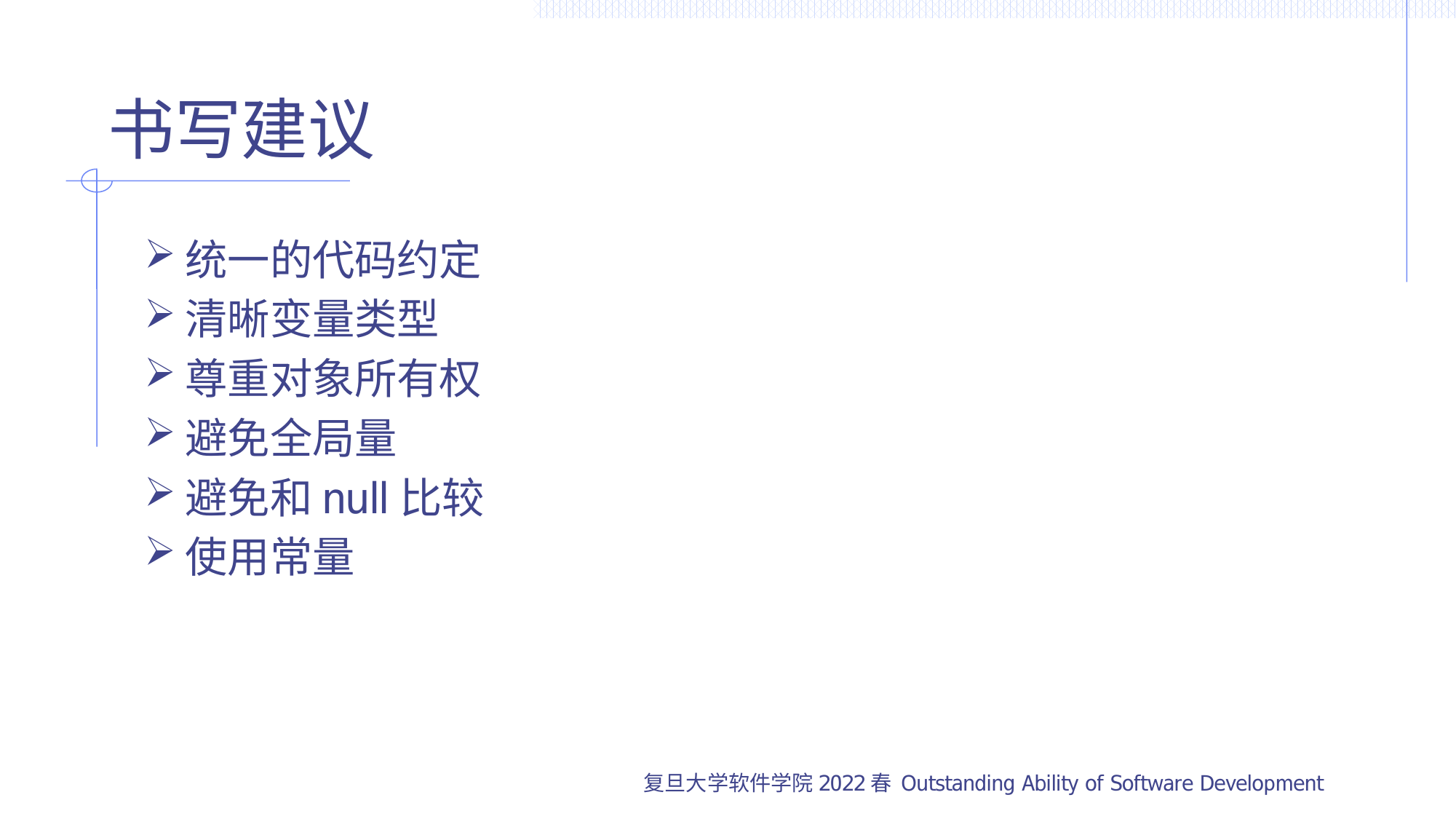

# 书写建议
统一的代码约定
清晰变量类型
尊重对象所有权
避免全局量
避免和null比较
使用常量